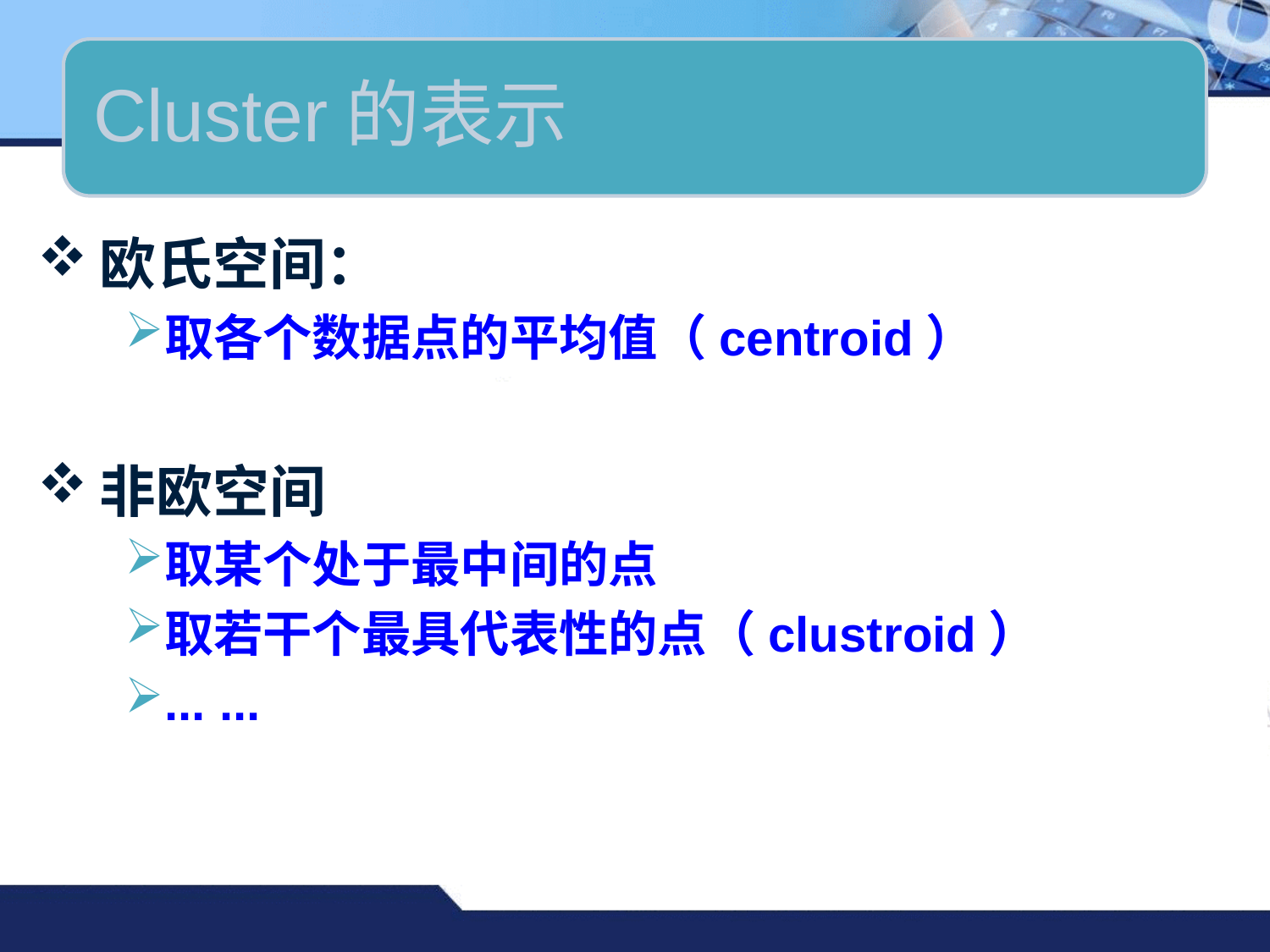

Cluster的表示
欧氏空间：
取各个数据点的平均值（centroid）

非欧空间
取某个处于最中间的点
取若干个最具代表性的点（clustroid）
... ...